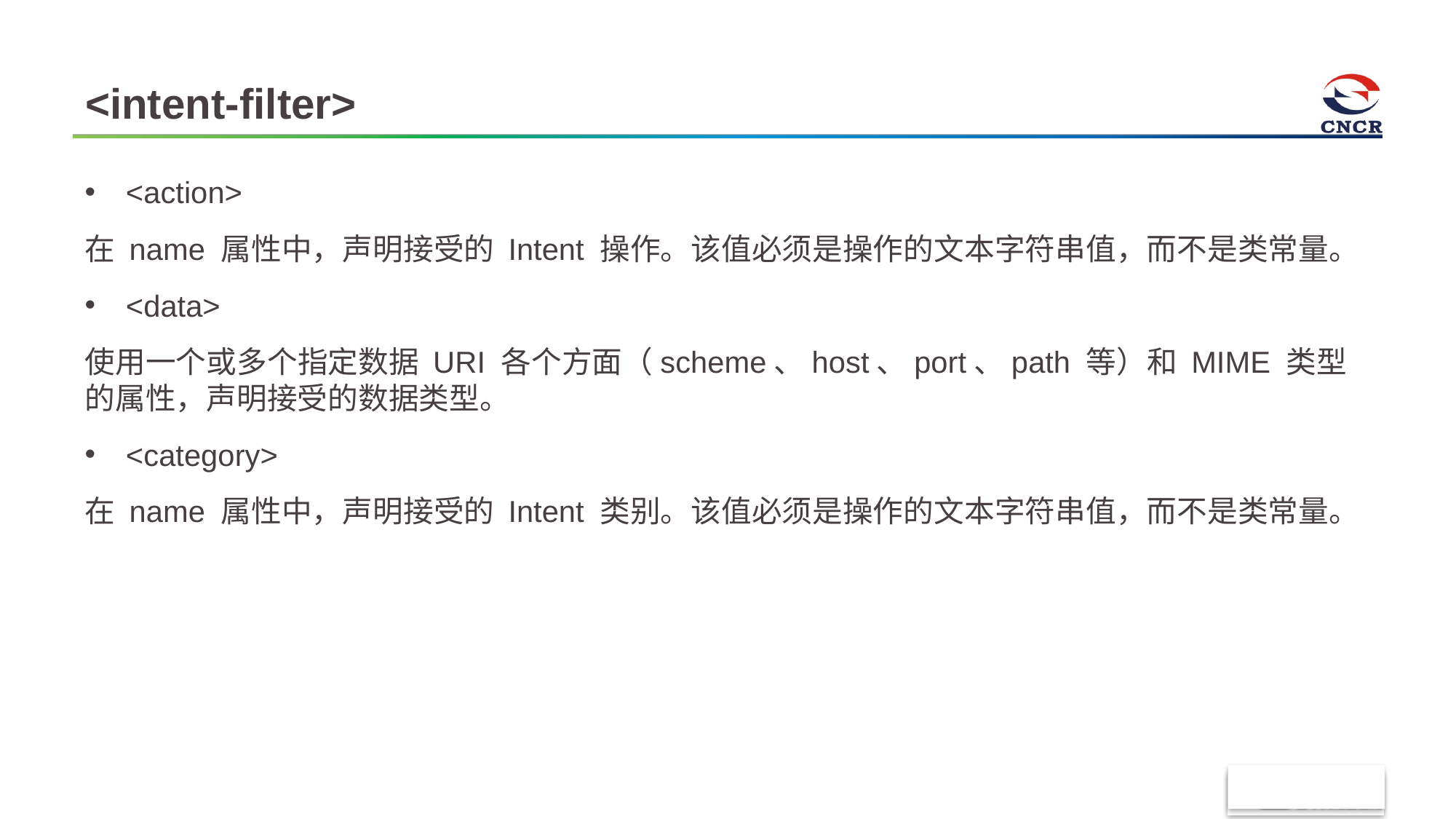

# <intent-filter>
<action>
在 name 属性中，声明接受的 Intent 操作。该值必须是操作的文本字符串值，而不是类常量。
<data>
使用一个或多个指定数据 URI 各个方面（scheme、host、port、path 等）和 MIME 类型的属性，声明接受的数据类型。
<category>
在 name 属性中，声明接受的 Intent 类别。该值必须是操作的文本字符串值，而不是类常量。